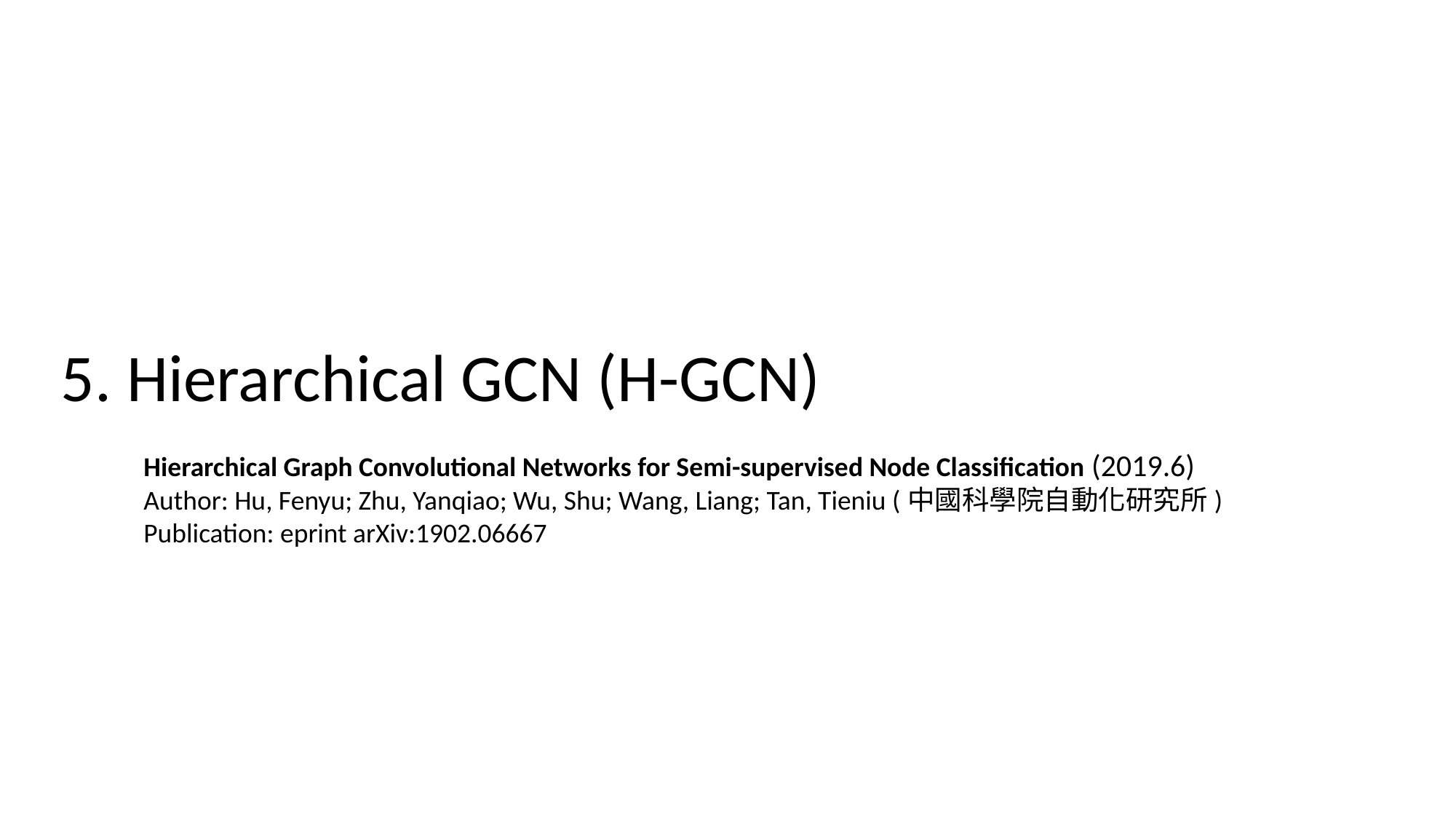

# 5. Hierarchical GCN (H-GCN)
Hierarchical Graph Convolutional Networks for Semi-supervised Node Classification (2019.6)
Author: Hu, Fenyu; Zhu, Yanqiao; Wu, Shu; Wang, Liang; Tan, Tieniu (中國科學院自動化研究所)
Publication: eprint arXiv:1902.06667